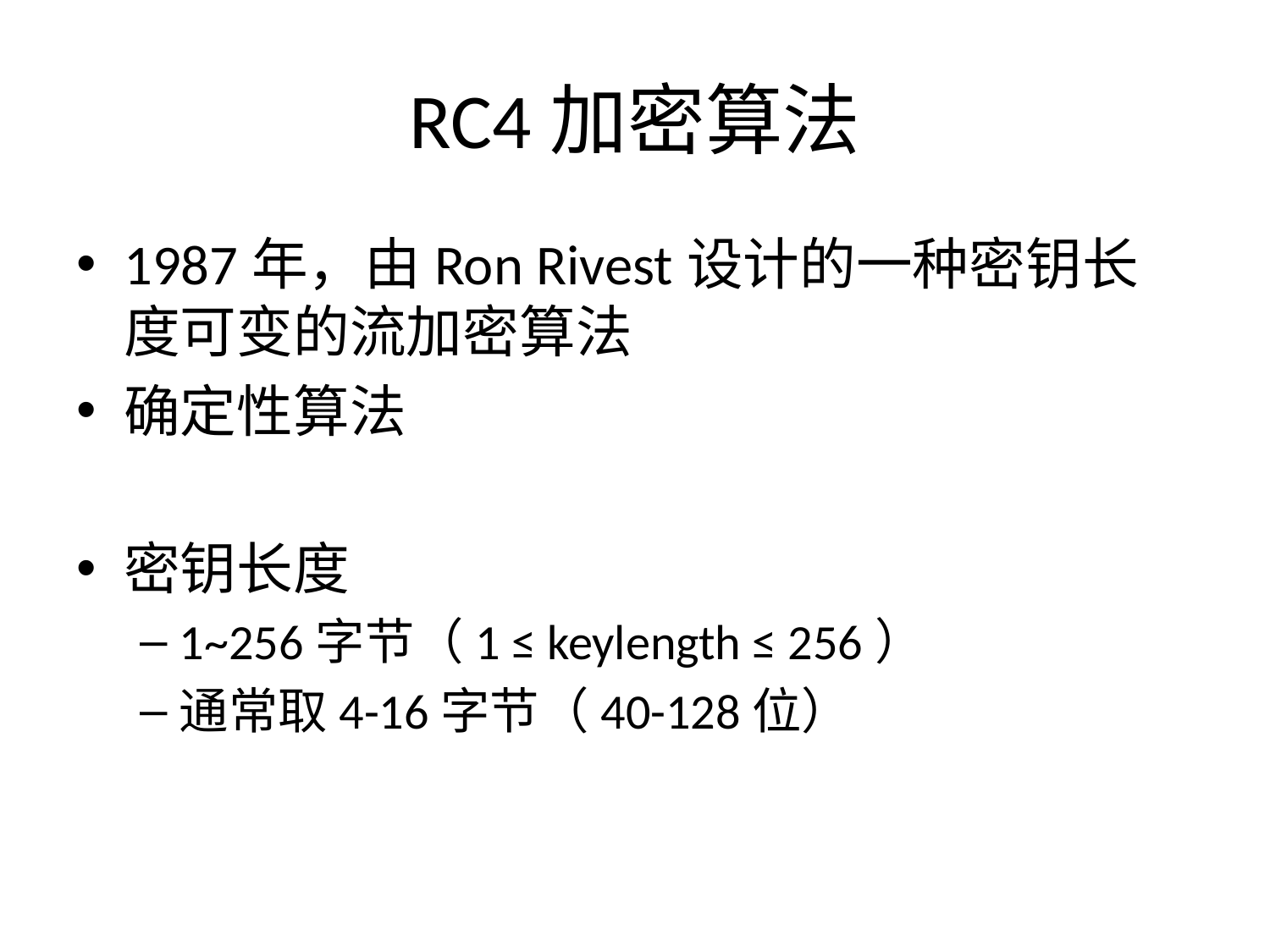

# RC4加密算法
1987年，由Ron Rivest设计的一种密钥长度可变的流加密算法
确定性算法

密钥长度
1~256字节（1 ≤ keylength ≤ 256）
通常取4-16字节（40-128位）